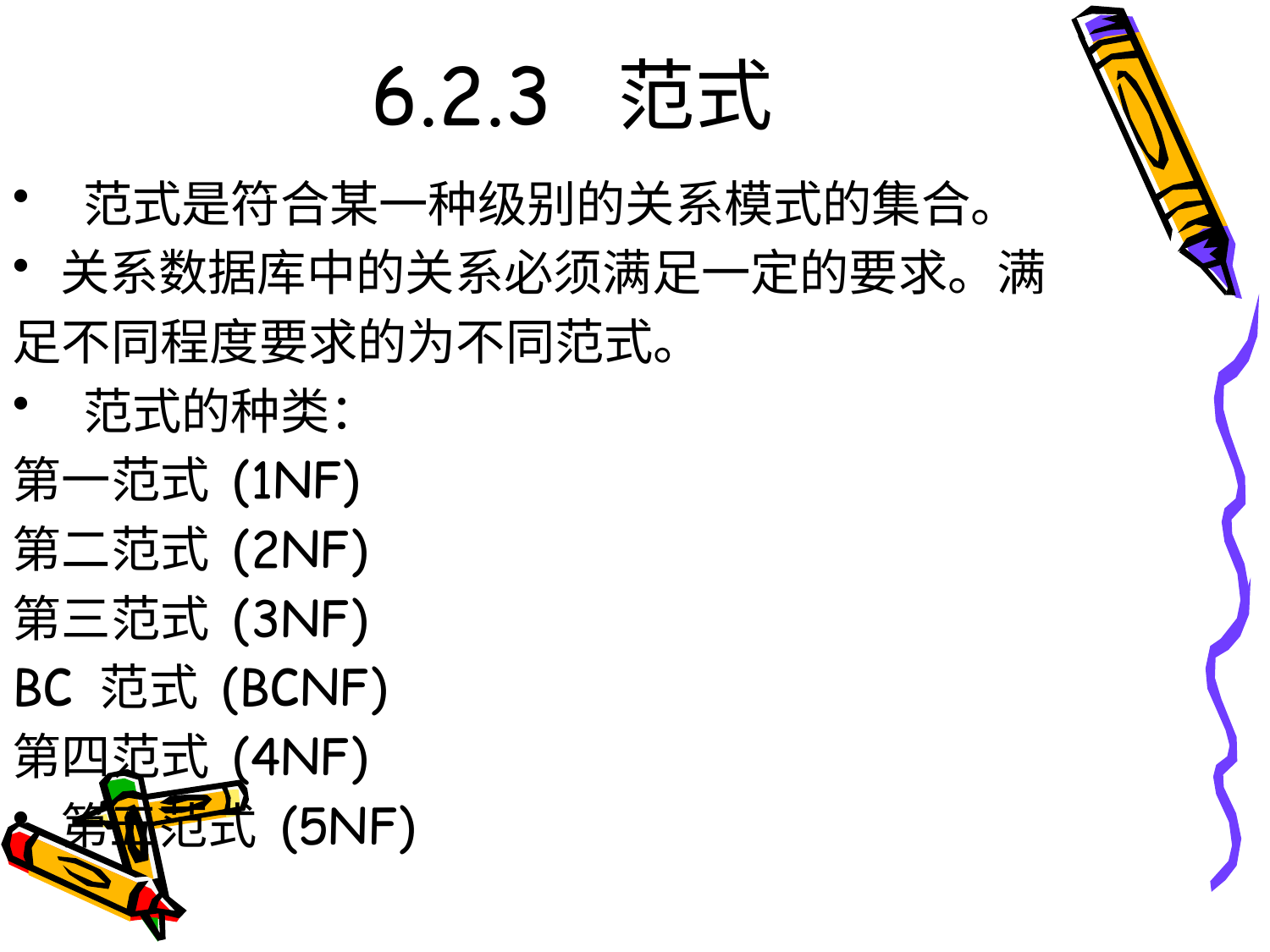

# 6.2.3  范式
 范式是符合某一种级别的关系模式的集合。
关系数据库中的关系必须满足一定的要求。满
足不同程度要求的为不同范式。
 范式的种类：
第一范式 (1NF)
第二范式 (2NF)
第三范式 (3NF)
BC 范式 (BCNF)
第四范式 (4NF)
第五范式 (5NF)